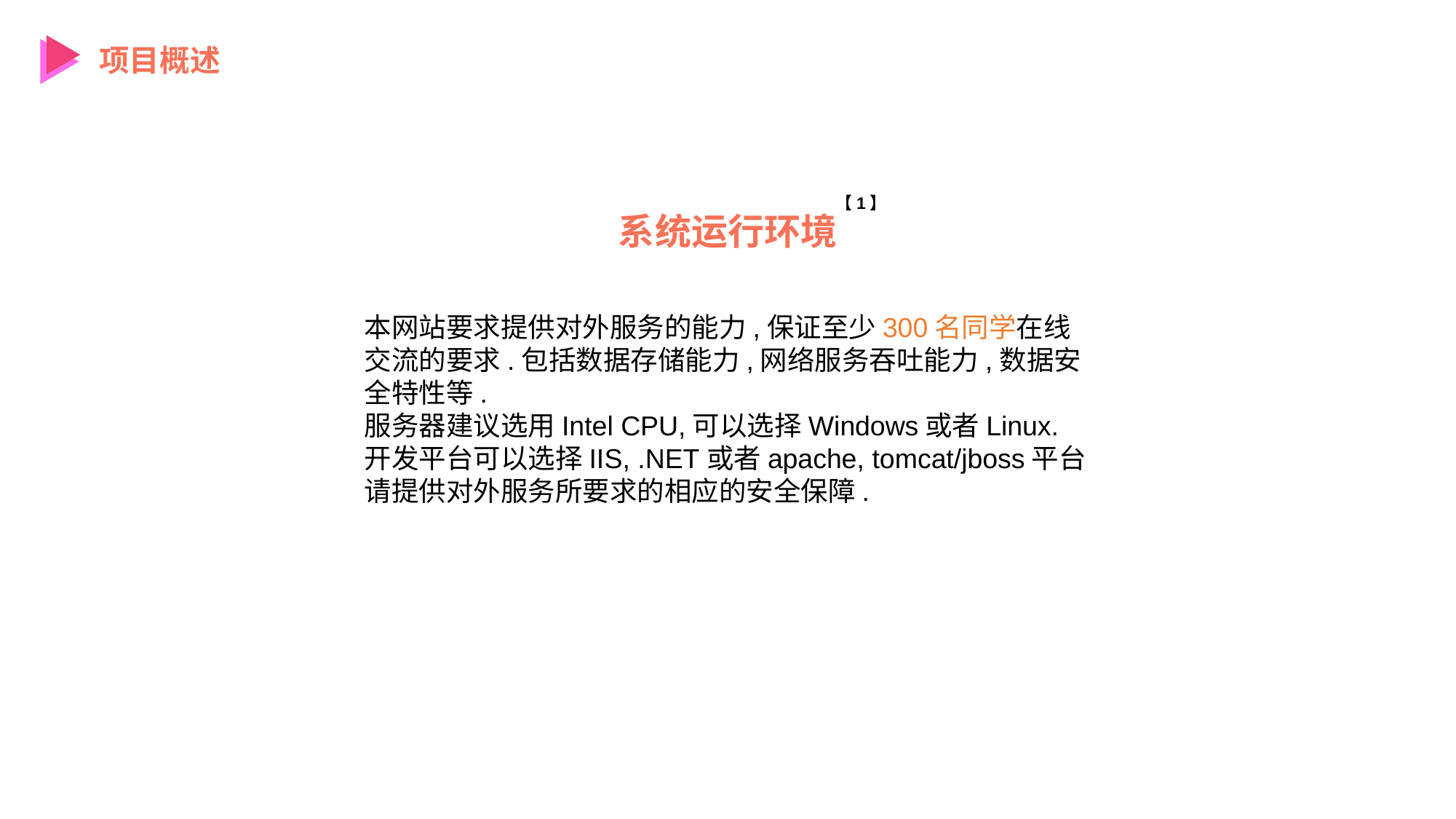

项目概述
【1】
系统运行环境
本网站要求提供对外服务的能力,保证至少300名同学在线交流的要求.包括数据存储能力,网络服务吞吐能力,数据安全特性等.
服务器建议选用Intel CPU,可以选择Windows或者Linux.
开发平台可以选择IIS, .NET或者apache, tomcat/jboss平台
请提供对外服务所要求的相应的安全保障.